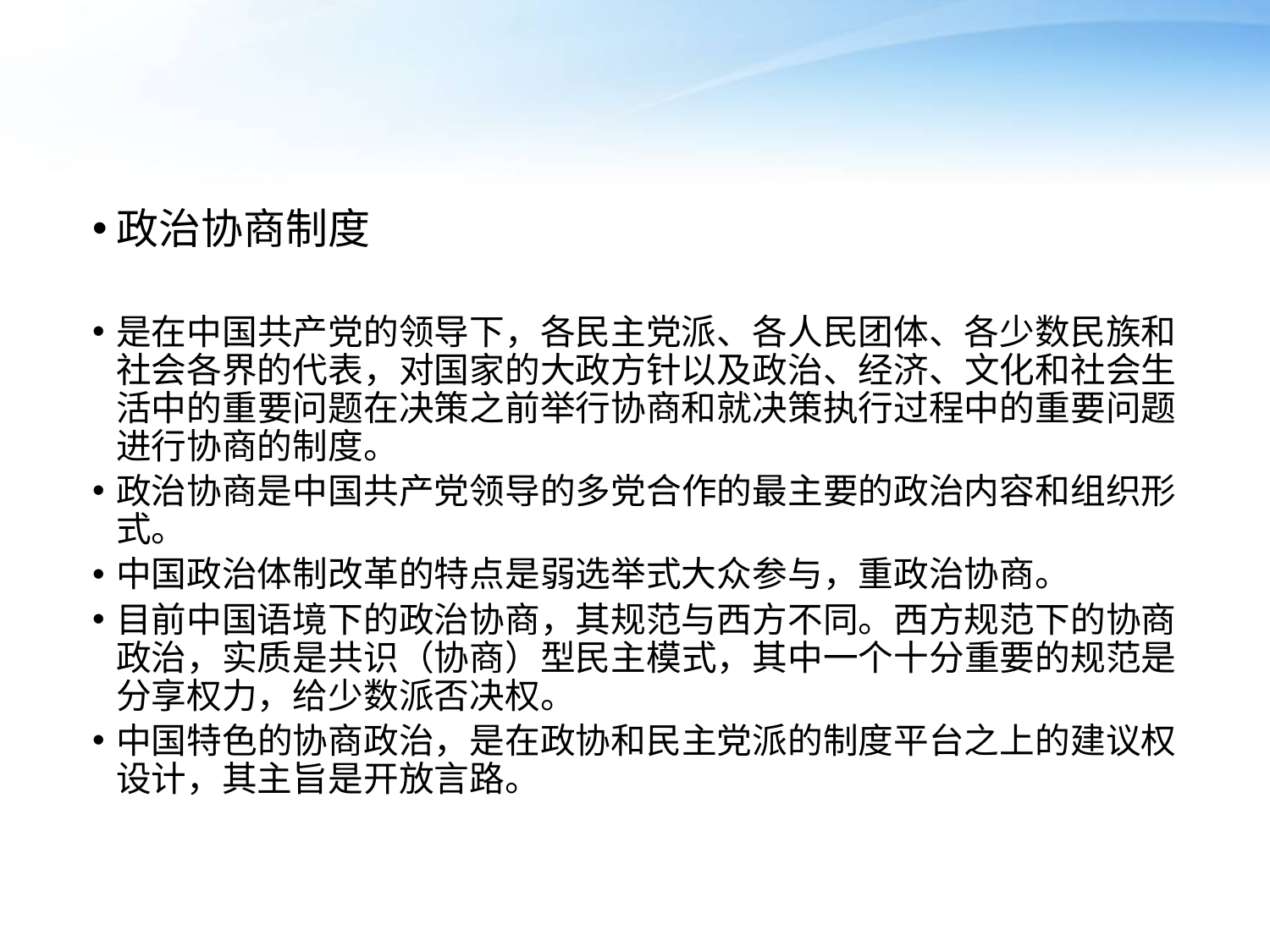

#
政治协商制度

是在中国共产党的领导下，各民主党派、各人民团体、各少数民族和社会各界的代表，对国家的大政方针以及政治、经济、文化和社会生活中的重要问题在决策之前举行协商和就决策执行过程中的重要问题进行协商的制度。
政治协商是中国共产党领导的多党合作的最主要的政治内容和组织形式。
中国政治体制改革的特点是弱选举式大众参与，重政治协商。
目前中国语境下的政治协商，其规范与西方不同。西方规范下的协商政治，实质是共识（协商）型民主模式，其中一个十分重要的规范是分享权力，给少数派否决权。
中国特色的协商政治，是在政协和民主党派的制度平台之上的建议权设计，其主旨是开放言路。